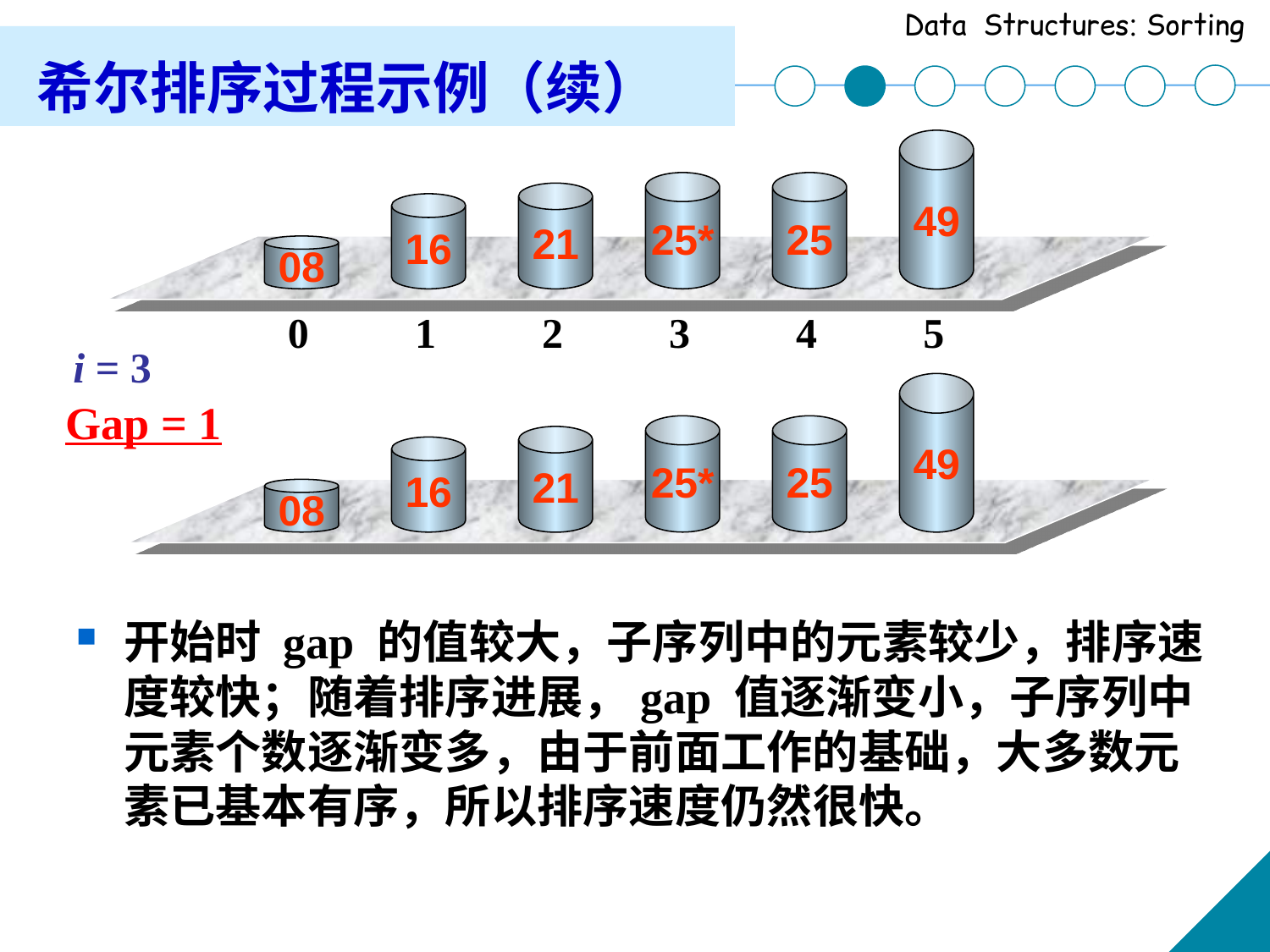

希尔排序过程示例（续）

49
25*
25
21
16

08
0          1          2          3          4          5
i = 3
49
Gap = 1
25*
25
21
16

08
开始时 gap 的值较大，子序列中的元素较少，排序速度较快；随着排序进展，gap 值逐渐变小，子序列中元素个数逐渐变多，由于前面工作的基础，大多数元素已基本有序，所以排序速度仍然很快。